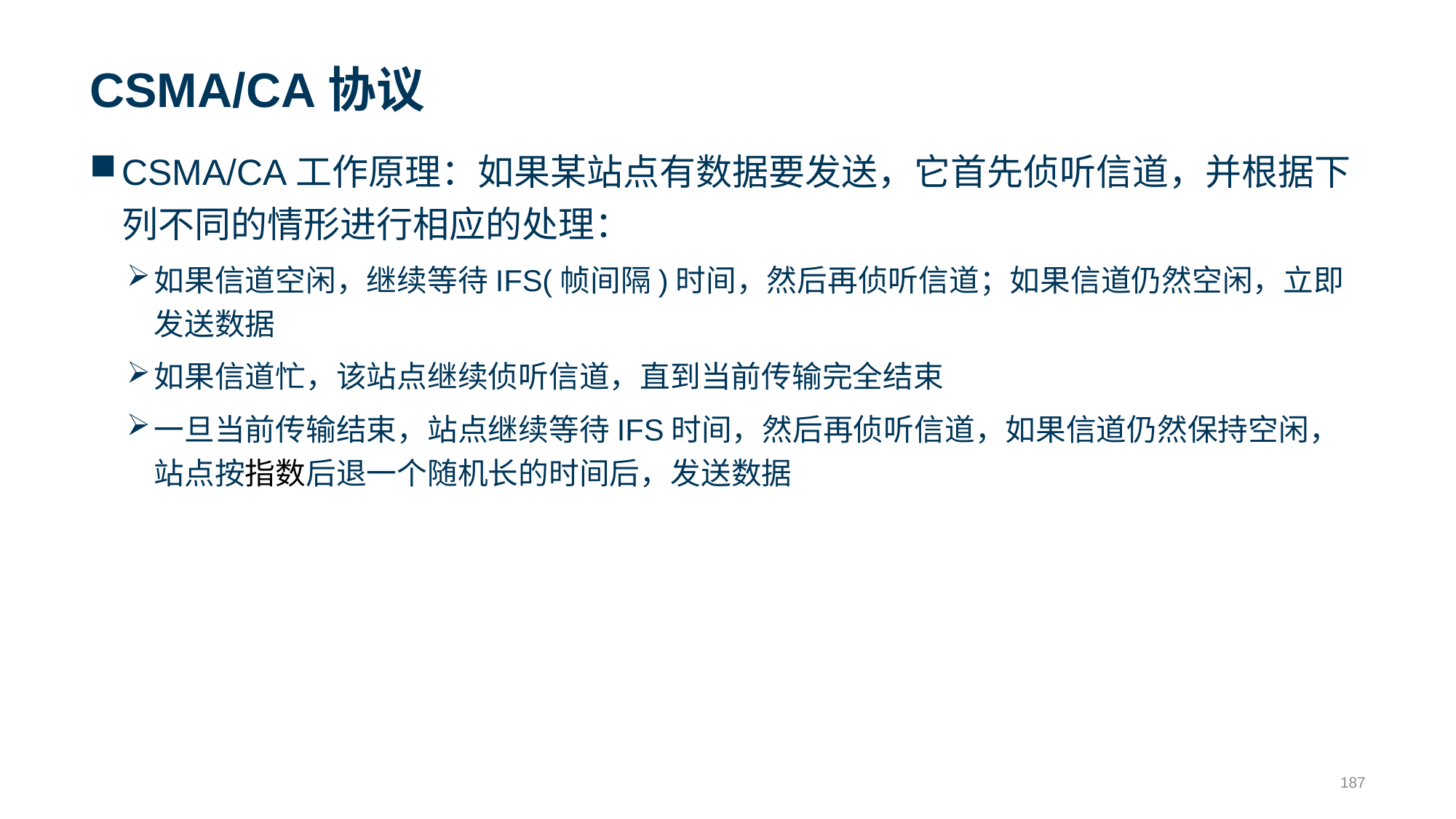

# CSMA/CA协议
CSMA/CA工作原理：如果某站点有数据要发送，它首先侦听信道，并根据下列不同的情形进行相应的处理：
如果信道空闲，继续等待IFS(帧间隔)时间，然后再侦听信道；如果信道仍然空闲，立即发送数据
如果信道忙，该站点继续侦听信道，直到当前传输完全结束
一旦当前传输结束，站点继续等待IFS时间，然后再侦听信道，如果信道仍然保持空闲，站点按指数后退一个随机长的时间后，发送数据

187